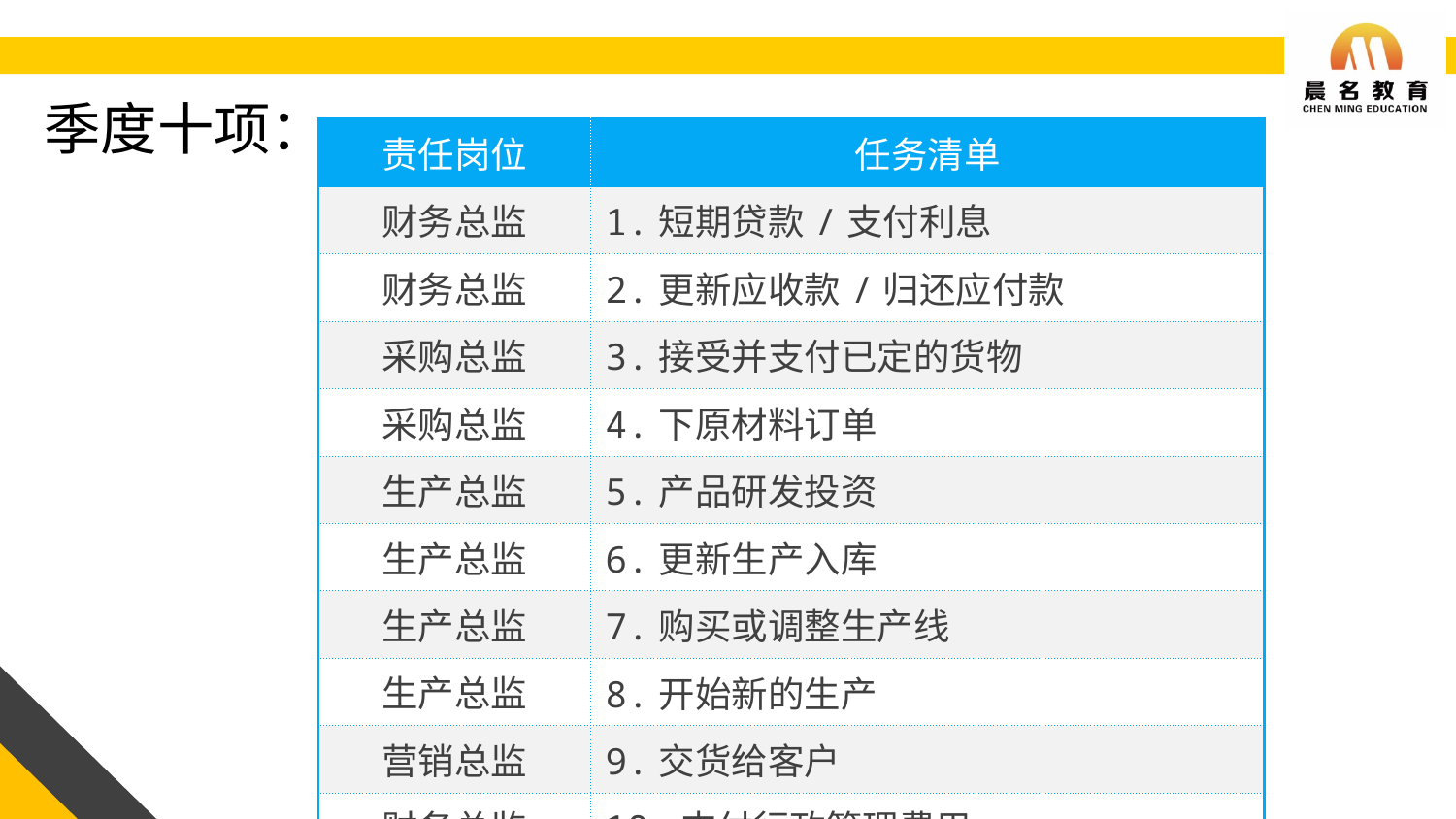

季度十项：
| 责任岗位 | 任务清单 |
| --- | --- |
| 财务总监 | 1.短期贷款/支付利息 |
| 财务总监 | 2.更新应收款/归还应付款 |
| 采购总监 | 3.接受并支付已定的货物 |
| 采购总监 | 4.下原材料订单 |
| 生产总监 | 5.产品研发投资 |
| 生产总监 | 6.更新生产入库 |
| 生产总监 | 7.购买或调整生产线 |
| 生产总监 | 8.开始新的生产 |
| 营销总监 | 9.交货给客户 |
| 财务总监 | 10.支付行政管理费用 |